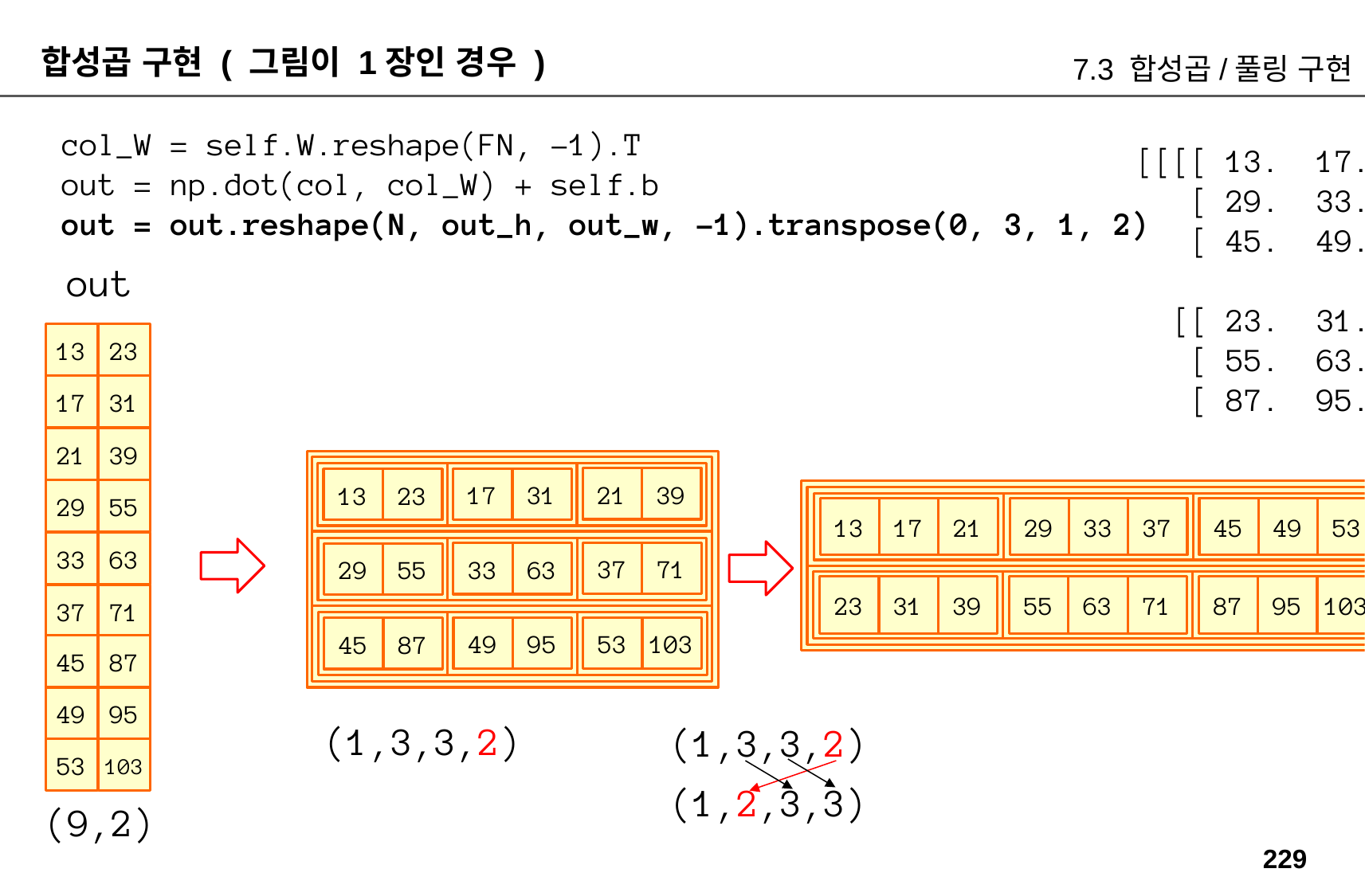

합성곱 구현 ( 그림이 1장인 경우 )
7.3 합성곱/풀링 구현
col_W = self.W.reshape(FN, -1).T
out = np.dot(col, col_W) + self.b
out = out.reshape(N, out_h, out_w, -1).transpose(0, 3, 1, 2)
[[[[ 13.  17.  21.]
   [ 29.  33.  37.]
   [ 45.  49.  53.]]

  [[ 23.  31.  39.]
   [ 55.  63.  71.]
   [ 87.  95. 103.]]]]
out
13
23
17
31
21
39

21
39
17
31
13
23
29
55

13
17
21
29
33
37
45
49
53

33
63

37
71
33
63
29
55

23
31
39
55
63
71
87
95
103
37
71

53
103
49
95
45
87
45
87
49
95
(1,3,3,2)
(1,3,3,2)
53
103
(1,2,3,3)
(9,2)